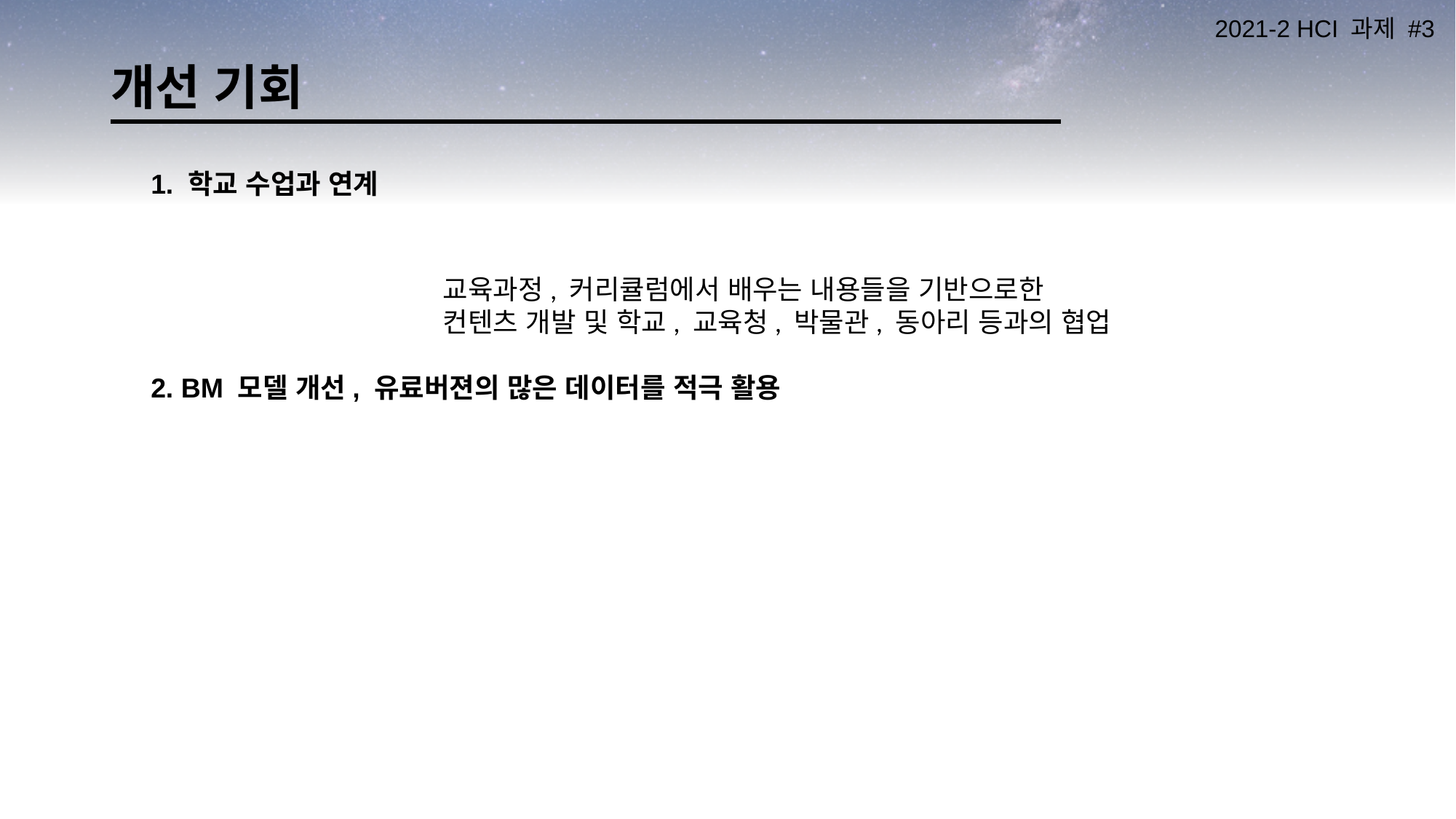

# 개선 기회
1. 학교 수업과 연계
교육과정, 커리큘럼에서 배우는 내용들을 기반으로한
컨텐츠 개발 및 학교, 교육청, 박물관, 동아리 등과의 협업
2. BM 모델 개선, 유료버젼의 많은 데이터를 적극 활용